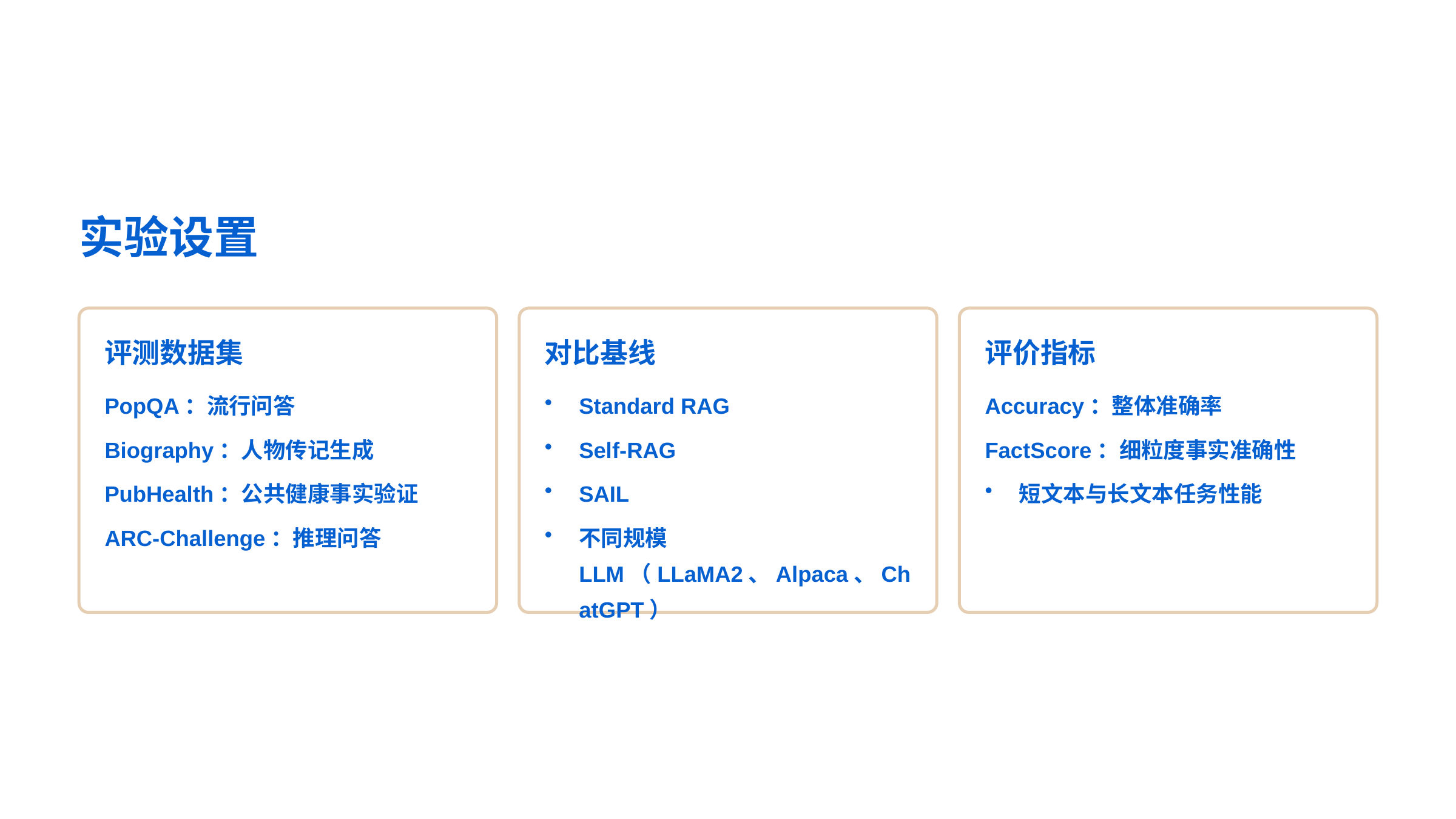

实验设置

评测数据集
对比基线
评价指标
PopQA：流行问答
Standard RAG
Accuracy：整体准确率
Biography：人物传记生成
Self-RAG
FactScore：细粒度事实准确性
PubHealth：公共健康事实验证
SAIL
短文本与长文本任务性能
ARC-Challenge：推理问答
不同规模LLM（LLaMA2、Alpaca、ChatGPT）